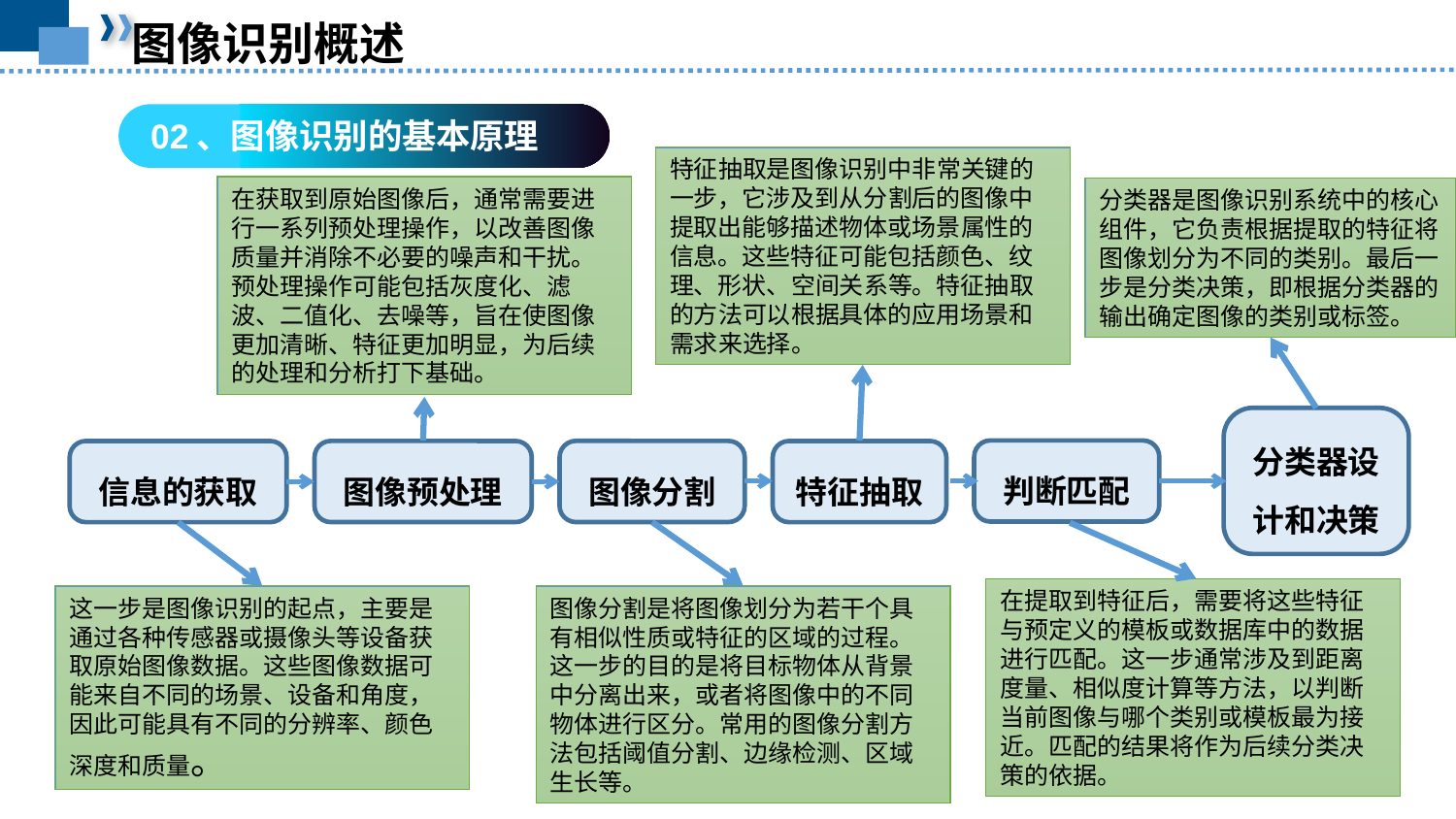

图像识别概述

02、图像识别的基本原理
特征抽取是图像识别中非常关键的一步，它涉及到从分割后的图像中提取出能够描述物体或场景属性的信息。这些特征可能包括颜色、纹理、形状、空间关系等。特征抽取的方法可以根据具体的应用场景和需求来选择。
在获取到原始图像后，通常需要进行一系列预处理操作，以改善图像质量并消除不必要的噪声和干扰。预处理操作可能包括灰度化、滤波、二值化、去噪等，旨在使图像更加清晰、特征更加明显，为后续的处理和分析打下基础。
分类器是图像识别系统中的核心组件，它负责根据提取的特征将图像划分为不同的类别。最后一步是分类决策，即根据分类器的输出确定图像的类别或标签。
分类器设计和决策
判断匹配
图像分割
图像预处理
信息的获取
特征抽取
在提取到特征后，需要将这些特征与预定义的模板或数据库中的数据进行匹配。这一步通常涉及到距离度量、相似度计算等方法，以判断当前图像与哪个类别或模板最为接近。匹配的结果将作为后续分类决策的依据。
这一步是图像识别的起点，主要是通过各种传感器或摄像头等设备获取原始图像数据。这些图像数据可能来自不同的场景、设备和角度，因此可能具有不同的分辨率、颜色深度和质量。
图像分割是将图像划分为若干个具有相似性质或特征的区域的过程。这一步的目的是将目标物体从背景中分离出来，或者将图像中的不同物体进行区分。常用的图像分割方法包括阈值分割、边缘检测、区域生长等。